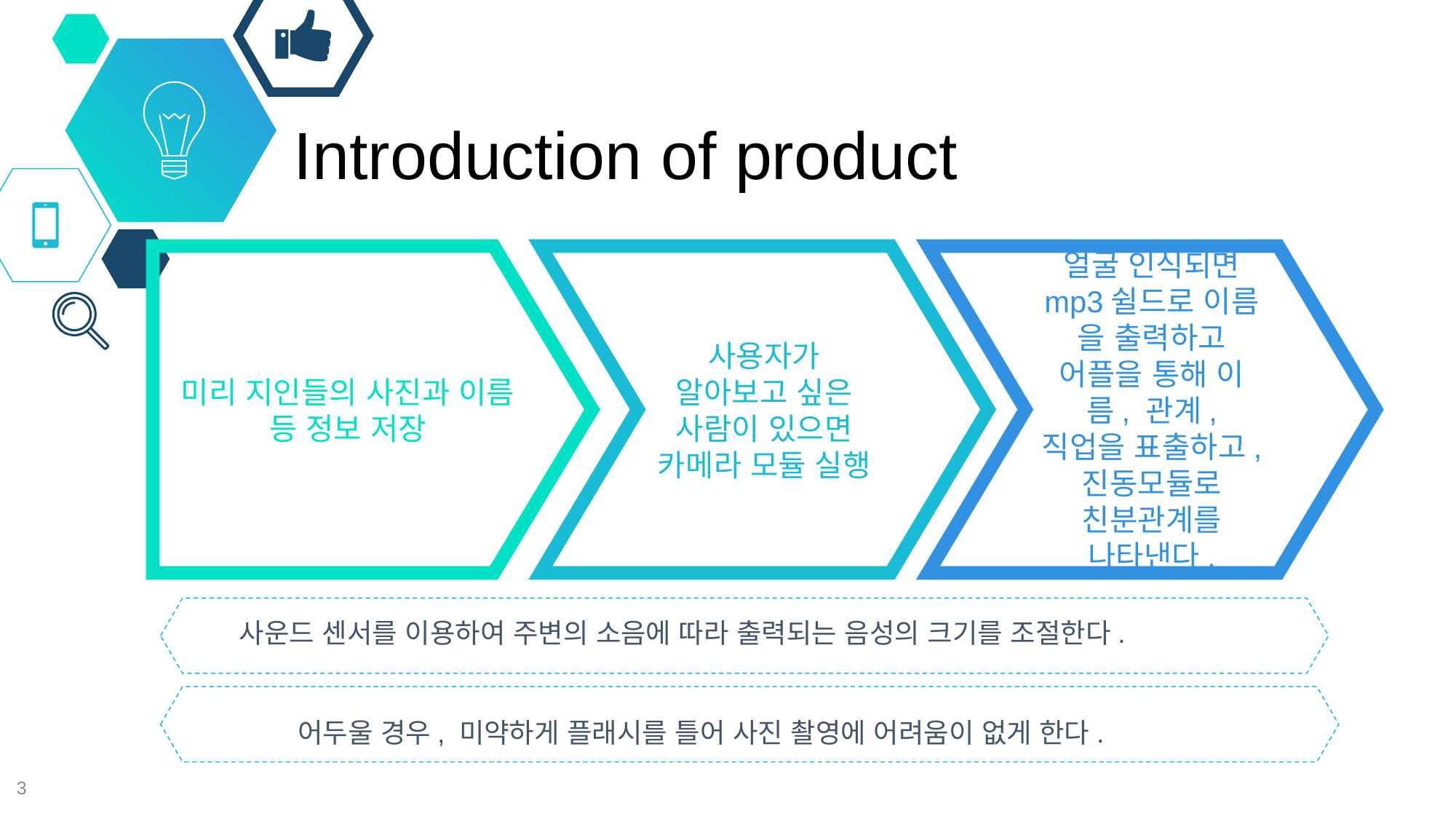

# Introduction of product
미리 지인들의 사진과 이름 등 정보 저장
사용자가 알아보고 싶은 사람이 있으면 카메라 모듈 실행
얼굴 인식되면 mp3쉴드로 이름 을 출력하고 어플을 통해 이름, 관계, 직업을 표출하고, 진동모듈로 친분관계를 나타낸다.

사운드 센서를 이용하여 주변의 소음에 따라 출력되는 음성의 크기를 조절한다.

어두울 경우, 미약하게 플래시를 틀어 사진 촬영에 어려움이 없게 한다.

3